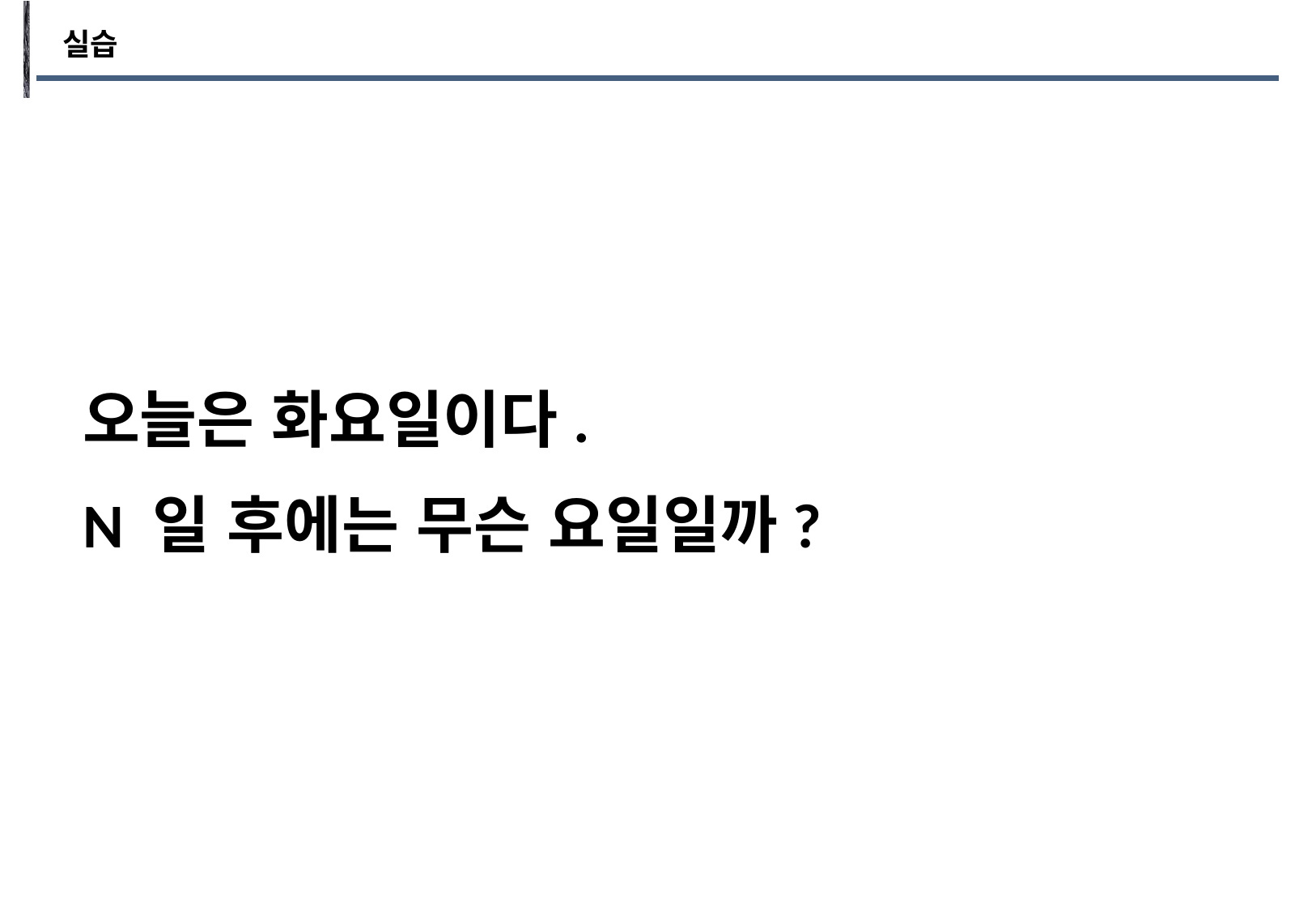

실습

오늘은 화요일이다.
N 일 후에는 무슨 요일일까?